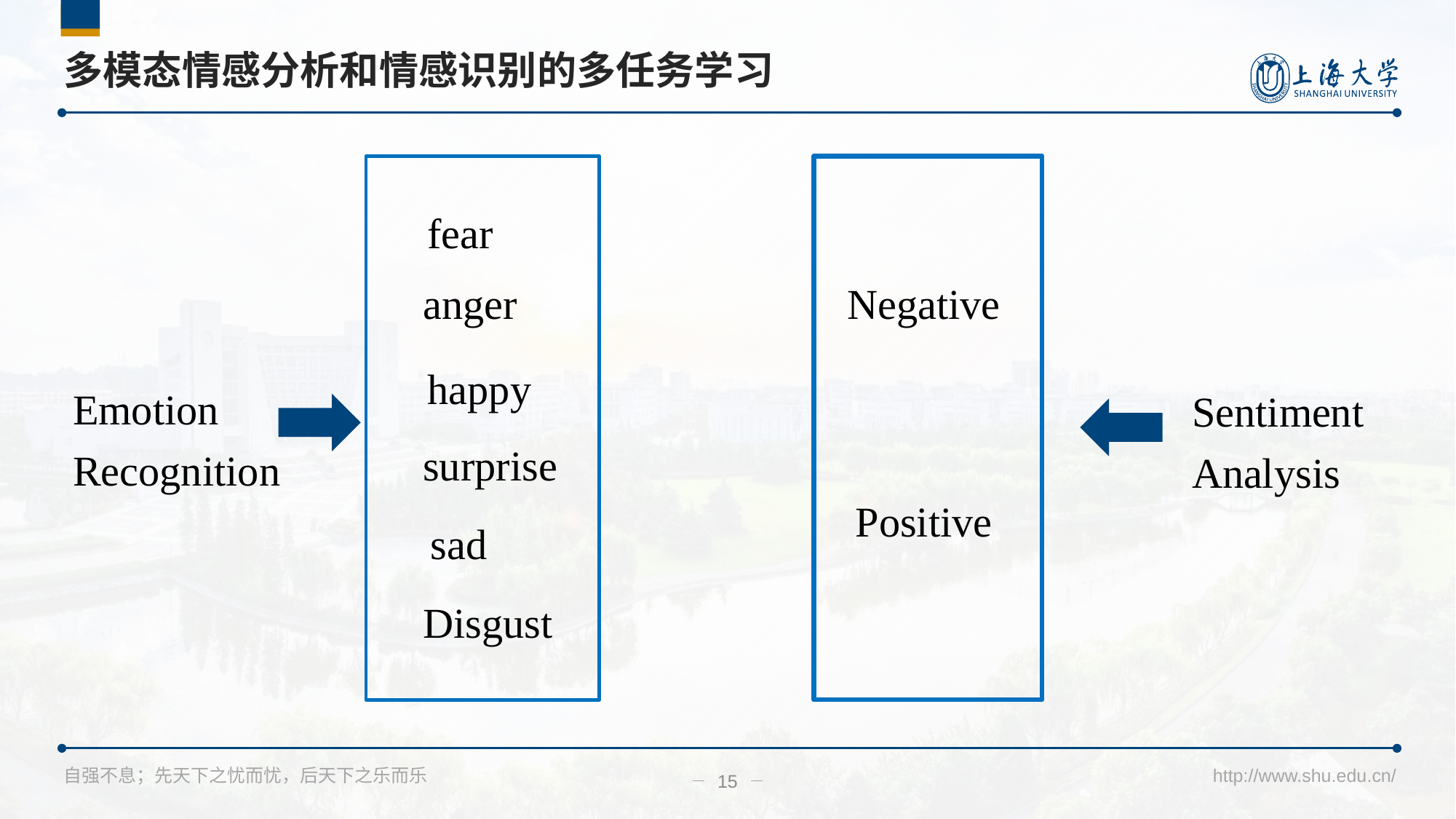

# 多模态情感分析和情感识别的多任务学习

fear
anger
Negative
happy
Emotion
Recognition
Sentiment Analysis

surprise
Positive
sad
Disgust
15